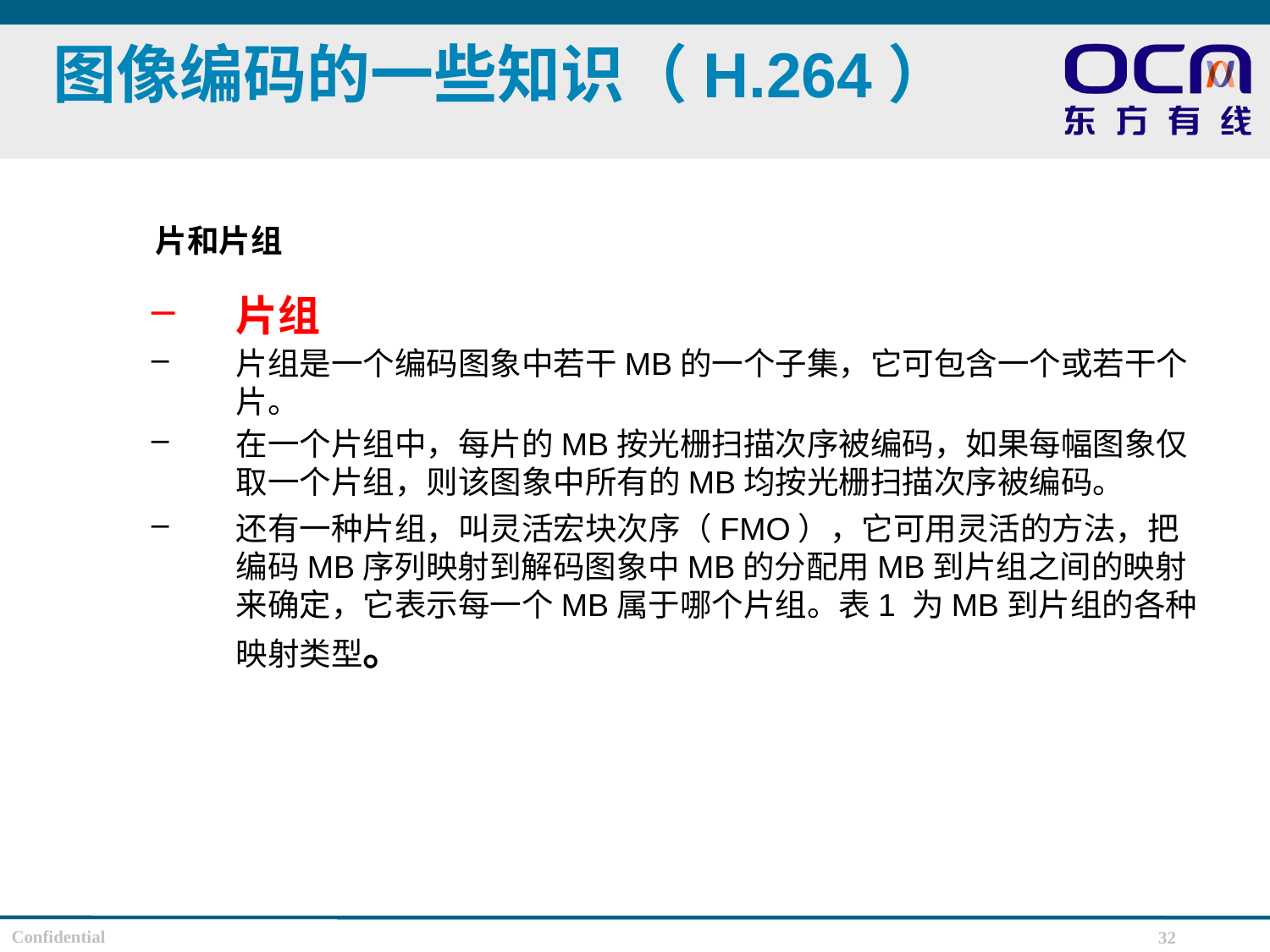

# 图像编码的一些知识（H.264）
 片和片组
片组
片组是一个编码图象中若干MB的一个子集，它可包含一个或若干个片。
在一个片组中，每片的MB按光栅扫描次序被编码，如果每幅图象仅取一个片组，则该图象中所有的MB均按光栅扫描次序被编码。
还有一种片组，叫灵活宏块次序（FMO），它可用灵活的方法，把编码MB序列映射到解码图象中MB的分配用MB到片组之间的映射来确定，它表示每一个MB属于哪个片组。表1 为MB到片组的各种映射类型。